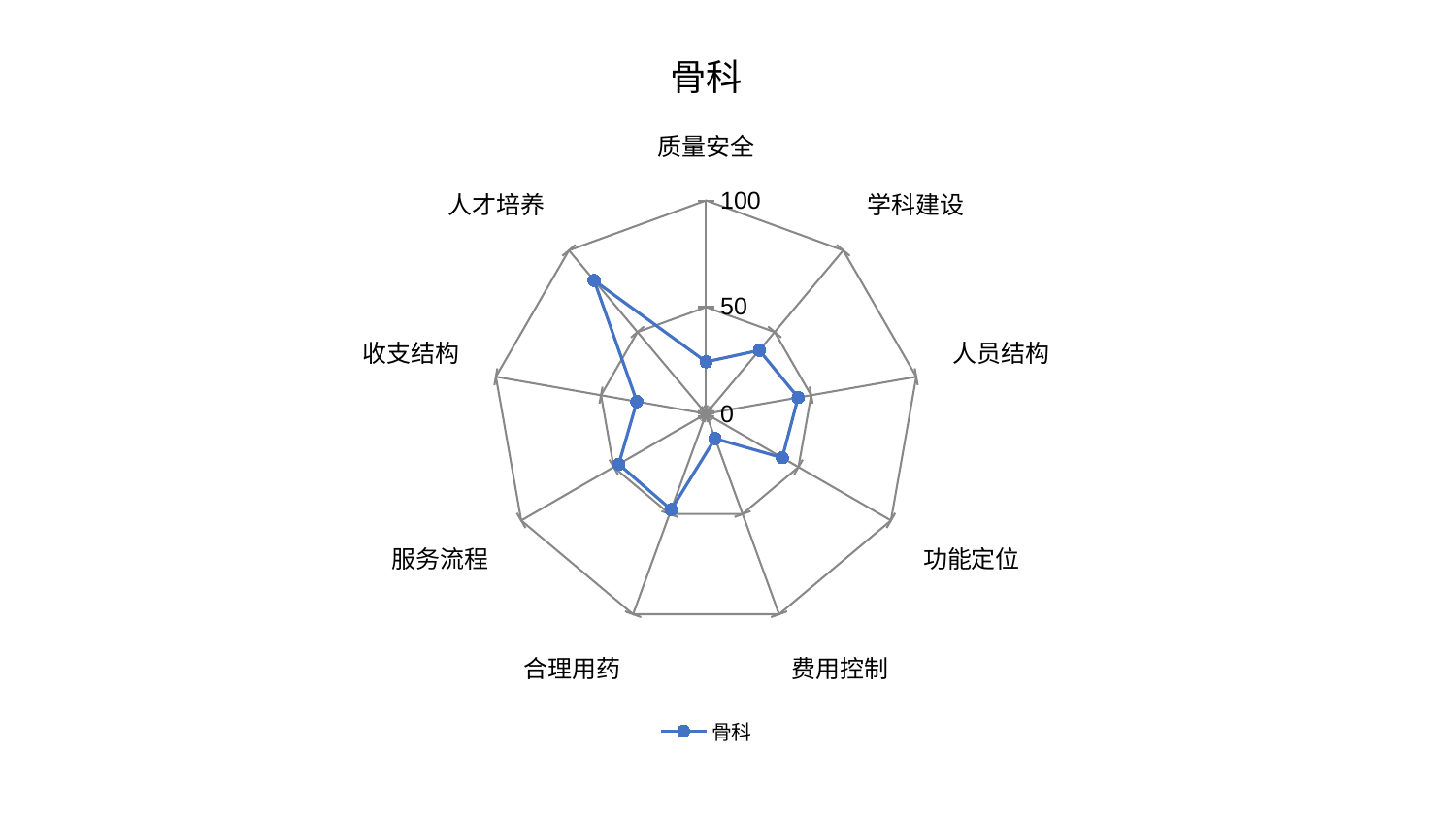

### Chart: 骨科

| Category | 骨科 |
|---|---|
| 质量安全 | 24.348726652872248 |
| 学科建设 | 38.83483832833888 |
| 人员结构 | 43.80776031470389 |
| 功能定位 | 41.22482687344971 |
| 费用控制 | 12.371324475615328 |
| 合理用药 | 47.83173065911315 |
| 服务流程 | 47.2674985476095 |
| 收支结构 | 32.922916348877635 |
| 人才培养 | 81.57927248730438 |
132